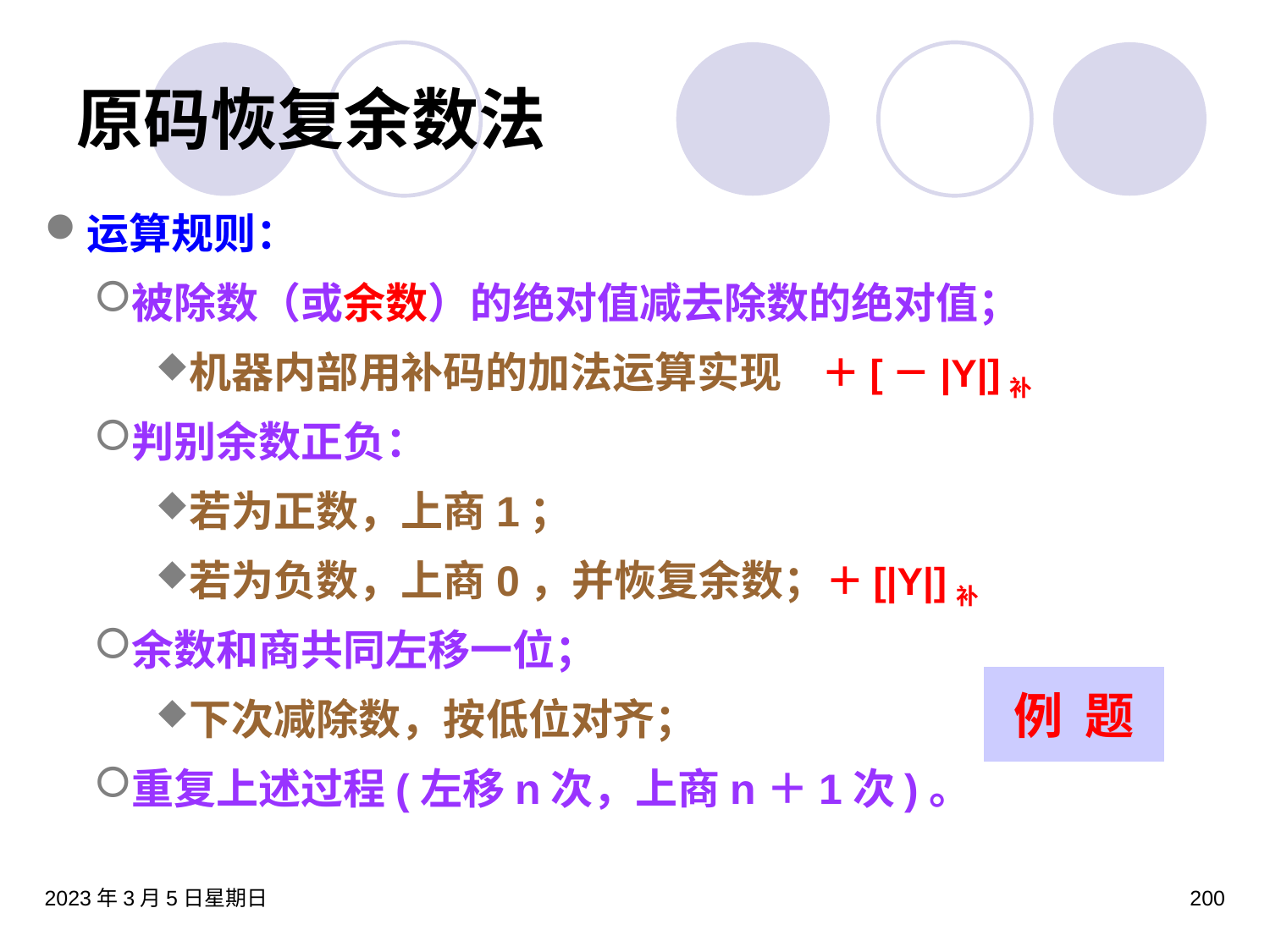

# 原码恢复余数法
运算规则：
被除数（或余数）的绝对值减去除数的绝对值；
机器内部用补码的加法运算实现
判别余数正负：
若为正数，上商1；
若为负数，上商0，并恢复余数；
余数和商共同左移一位；
下次减除数，按低位对齐；
重复上述过程(左移n次，上商n＋1次)。

＋[－|Y|]补
＋[|Y|]补
例  题
2023年3月5日星期日
200